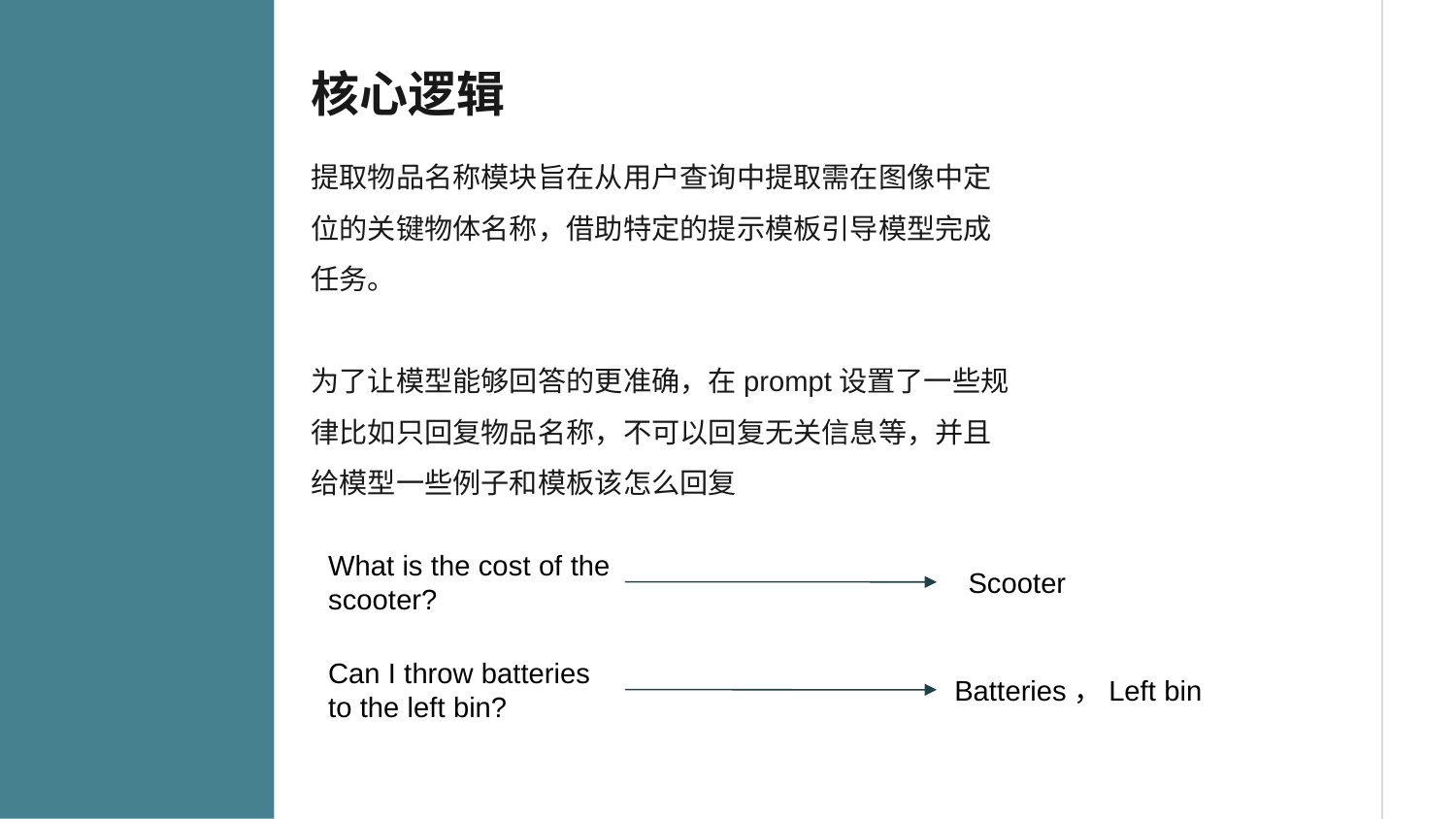

核心逻辑
提取物品名称模块旨在从用户查询中提取需在图像中定位的关键物体名称，借助特定的提示模板引导模型完成任务。

为了让模型能够回答的更准确，在prompt设置了一些规律比如只回复物品名称，不可以回复无关信息等，并且给模型一些例子和模板该怎么回复
What is the cost of the scooter?
Scooter
Can I throw batteries to the left bin?
Batteries，Left bin